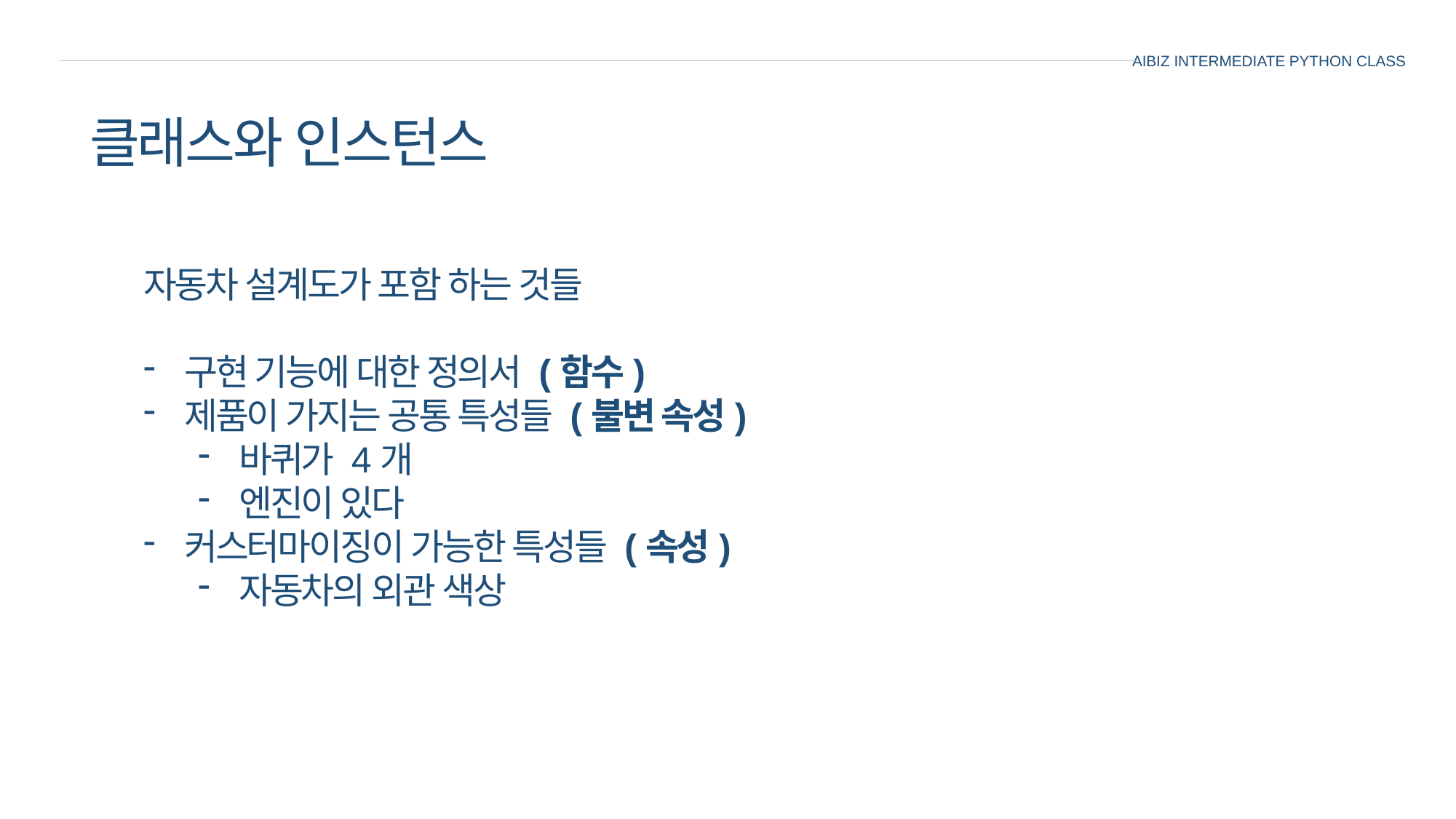

AIBIZ INTERMEDIATE PYTHON CLASS
클래스와 인스턴스
자동차 설계도가 포함 하는 것들

구현 기능에 대한 정의서 (함수)
제품이 가지는 공통 특성들 (불변 속성)
바퀴가 4개
엔진이 있다
커스터마이징이 가능한 특성들 (속성)
자동차의 외관 색상